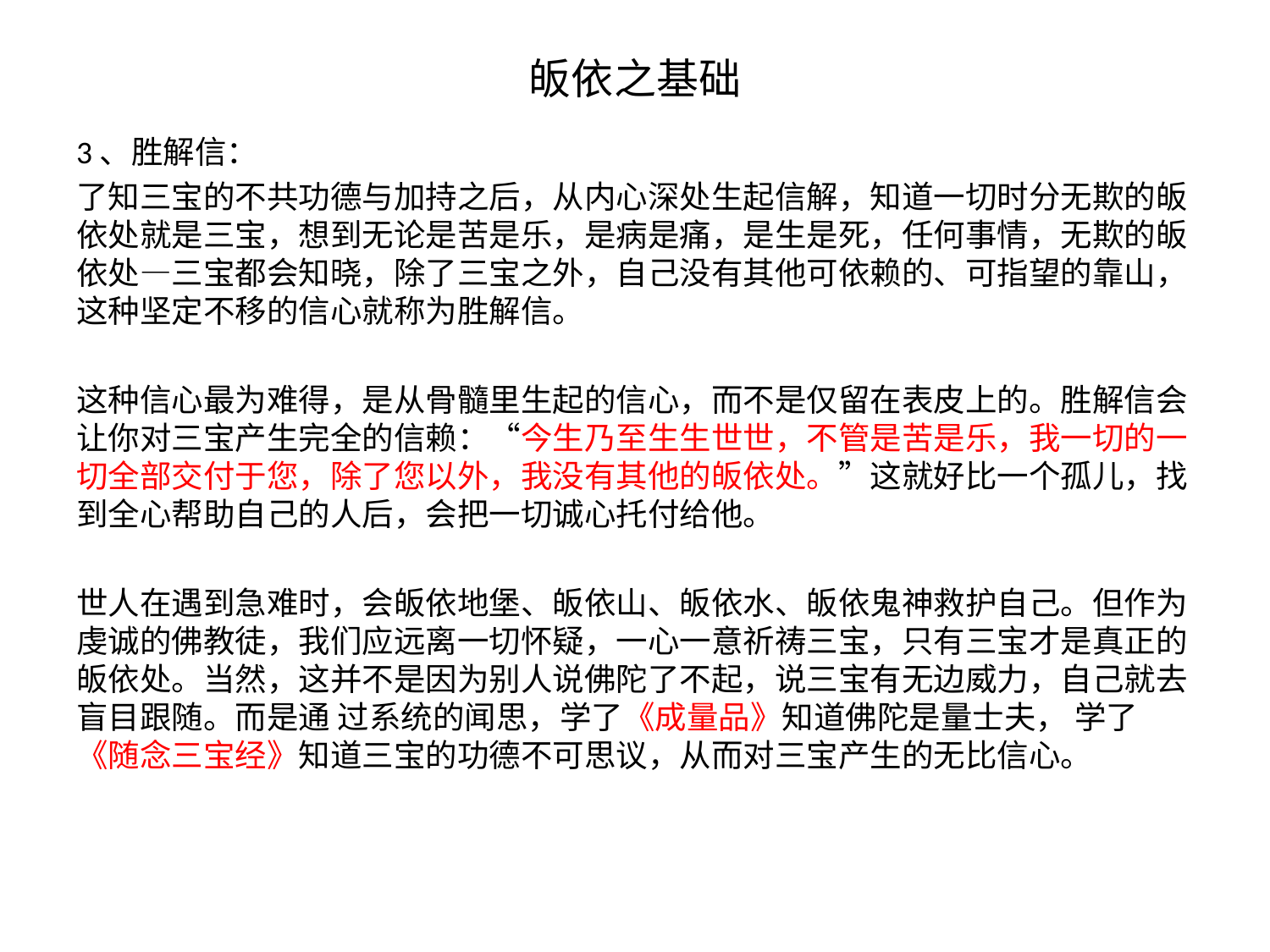

# 皈依之基础
3、胜解信：
了知三宝的不共功德与加持之后，从内心深处生起信解，知道一切时分无欺的皈依处就是三宝，想到无论是苦是乐，是病是痛，是生是死，任何事情，无欺的皈依处—三宝都会知晓，除了三宝之外，自己没有其他可依赖的、可指望的靠山，这种坚定不移的信心就称为胜解信。

这种信心最为难得，是从骨髓里生起的信心，而不是仅留在表皮上的。胜解信会让你对三宝产生完全的信赖：“今生乃至生生世世，不管是苦是乐，我一切的一切全部交付于您，除了您以外，我没有其他的皈依处。”这就好比一个孤儿，找到全心帮助自己的人后，会把一切诚心托付给他。

世人在遇到急难时，会皈依地堡、皈依山、皈依水、皈依鬼神救护自己。但作为虔诚的佛教徒，我们应远离一切怀疑，一心一意祈祷三宝，只有三宝才是真正的皈依处。当然，这并不是因为别人说佛陀了不起，说三宝有无边威力，自己就去盲目跟随。而是通 过系统的闻思，学了《成量品》知道佛陀是量士夫， 学了《随念三宝经》知道三宝的功德不可思议，从而对三宝产生的无比信心。